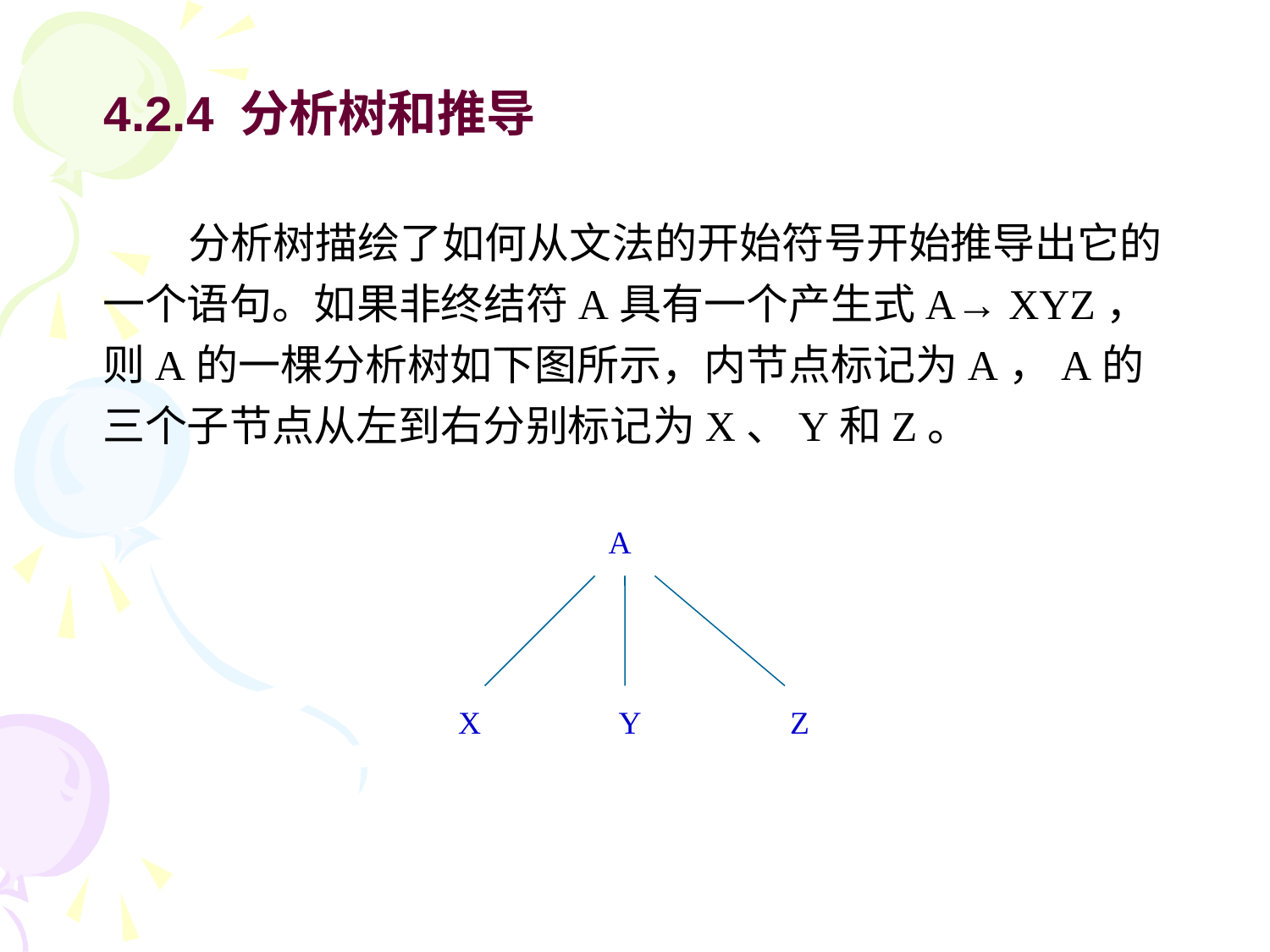

4.2.4 分析树和推导
# 分析树描绘了如何从文法的开始符号开始推导出它的一个语句。如果非终结符A具有一个产生式A→ XYZ，则A的一棵分析树如下图所示，内节点标记为A，A的三个子节点从左到右分别标记为X、Y和Z。
A

X
Z
Y
19